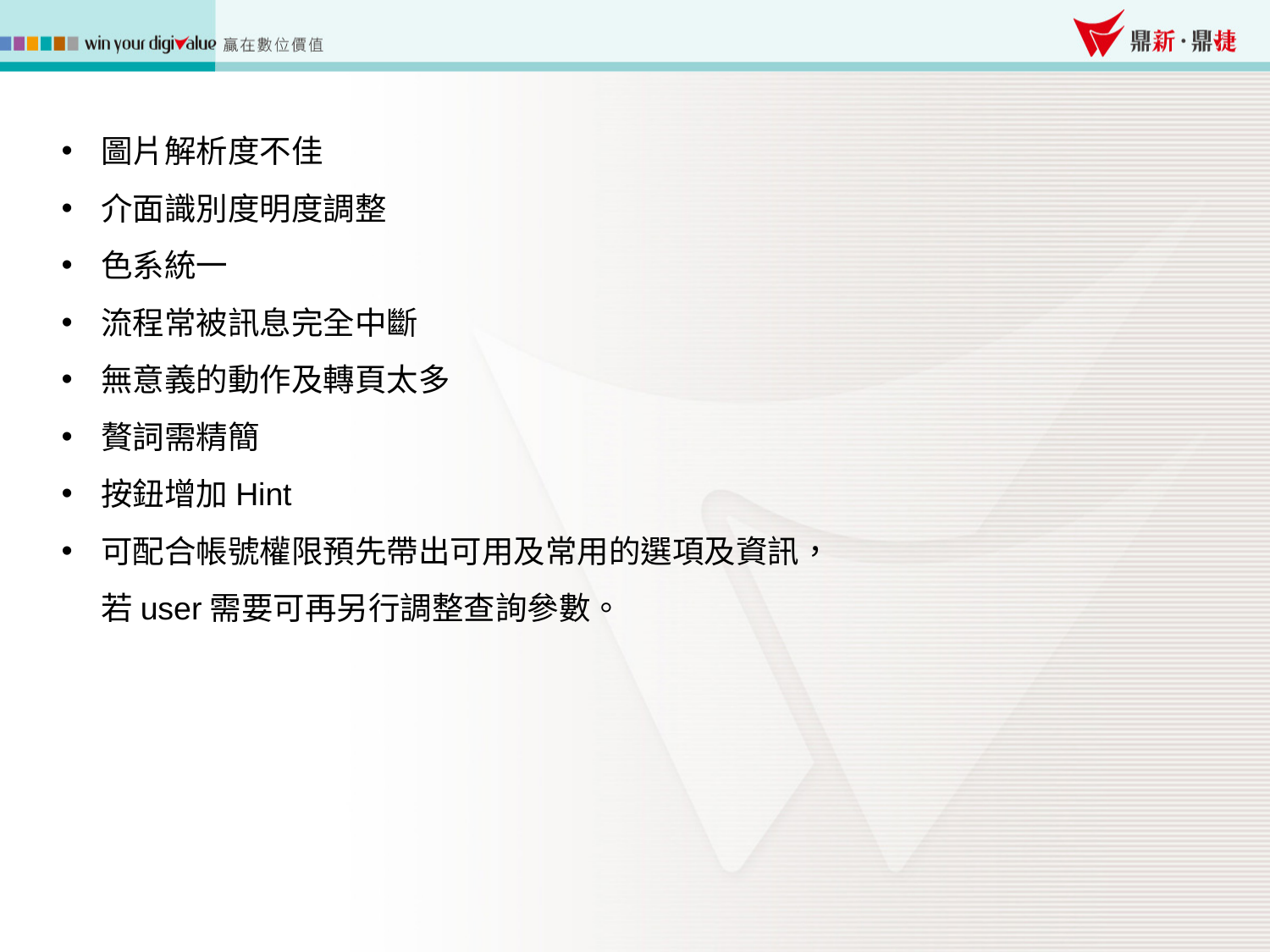

圖片解析度不佳
介面識別度明度調整
色系統一
流程常被訊息完全中斷
無意義的動作及轉頁太多
贅詞需精簡
按鈕增加Hint
可配合帳號權限預先帶出可用及常用的選項及資訊，
若user需要可再另行調整查詢參數。